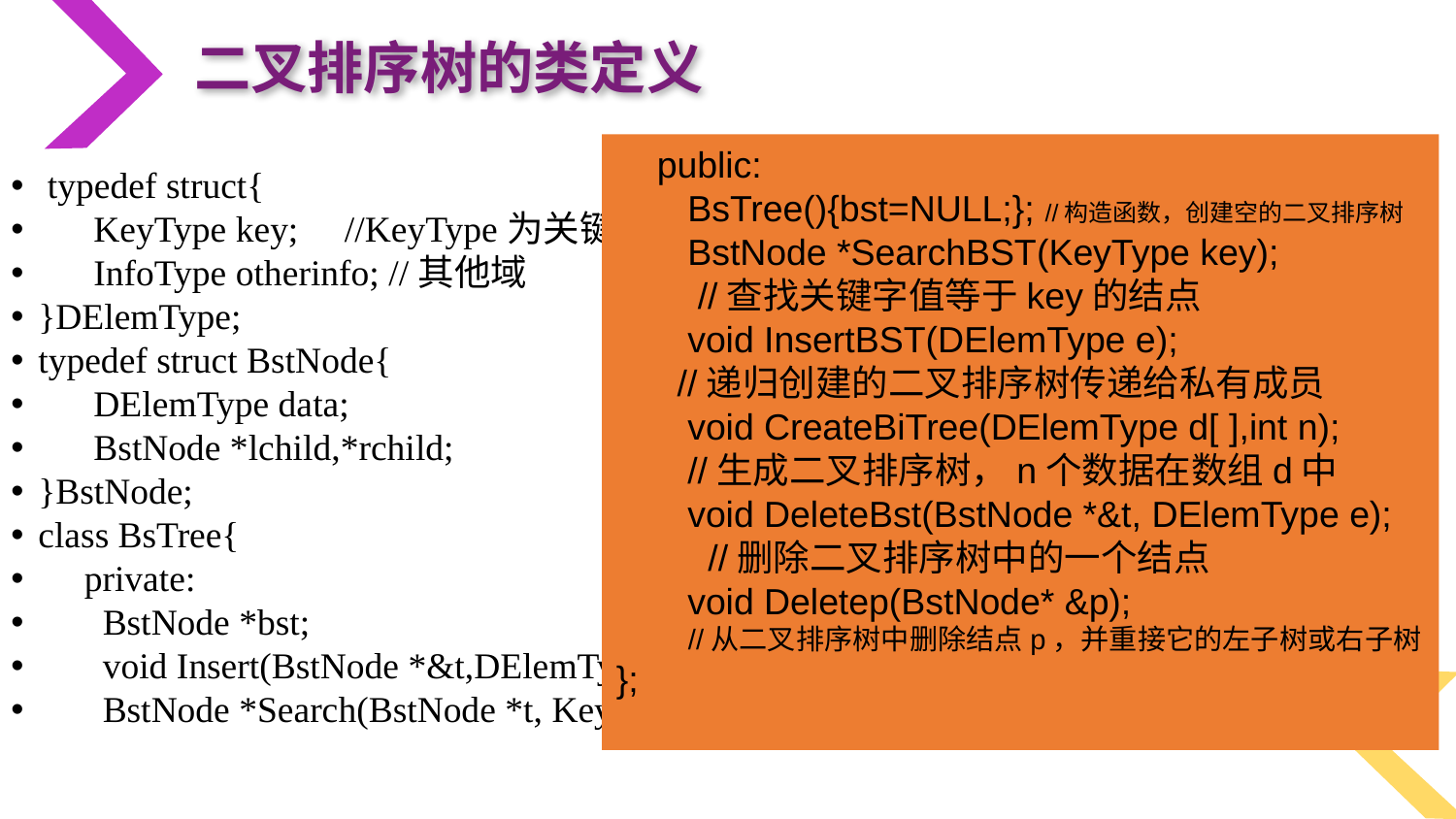

二叉排序树的类定义
    public:
       BsTree(){bst=NULL;}; //构造函数，创建空的二叉排序树
       BstNode *SearchBST(KeyType key);
        //查找关键字值等于key的结点
       void InsertBST(DElemType e);
      //递归创建的二叉排序树传递给私有成员
       void CreateBiTree(DElemType d[ ],int n);
       //生成二叉排序树，n个数据在数组d中
       void DeleteBst(BstNode *&t, DElemType e);
         //删除二叉排序树中的一个结点
       void Deletep(BstNode* &p);
         //从二叉排序树中删除结点p，并重接它的左子树或右子树
};

 typedef struct{
      KeyType key;     //KeyType为关键字数据类型
      InfoType otherinfo; //其他域
}DElemType;
typedef struct BstNode{
      DElemType data;
      BstNode *lchild,*rchild;
}BstNode;
class BsTree{
     private:
       BstNode *bst;
       void Insert(BstNode *&t,DElemType e);     //二叉排序树中递归插入一个结点
       BstNode *Search(BstNode *t, KeyType key); //递归查找关键字key